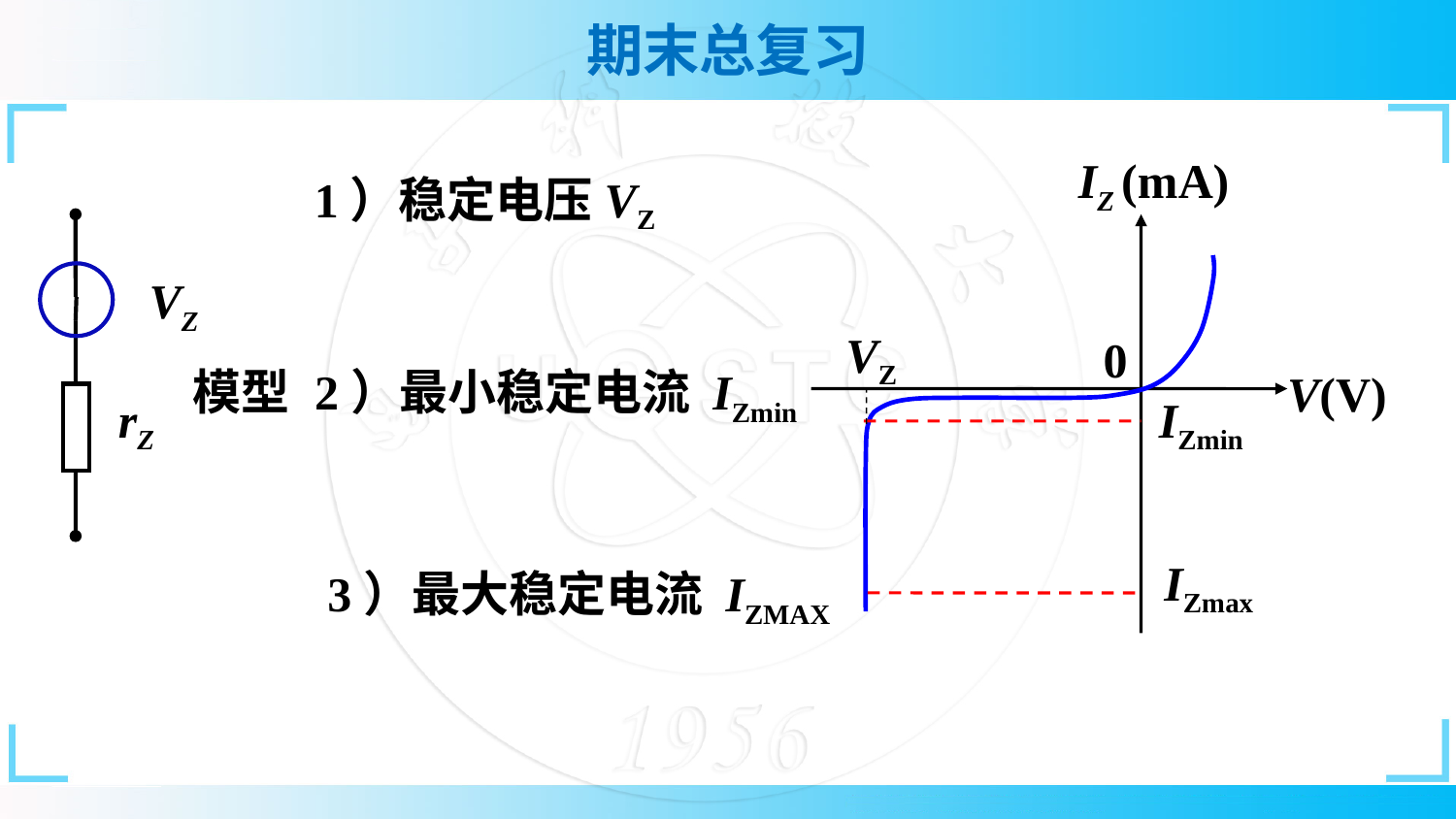

IZ (mA)

VZ
0
V(V)
IZmin

IZmax

1）稳定电压VZ

 VZ

模型
rZ

2）最小稳定电流 IZmin
3）最大稳定电流 IZMAX